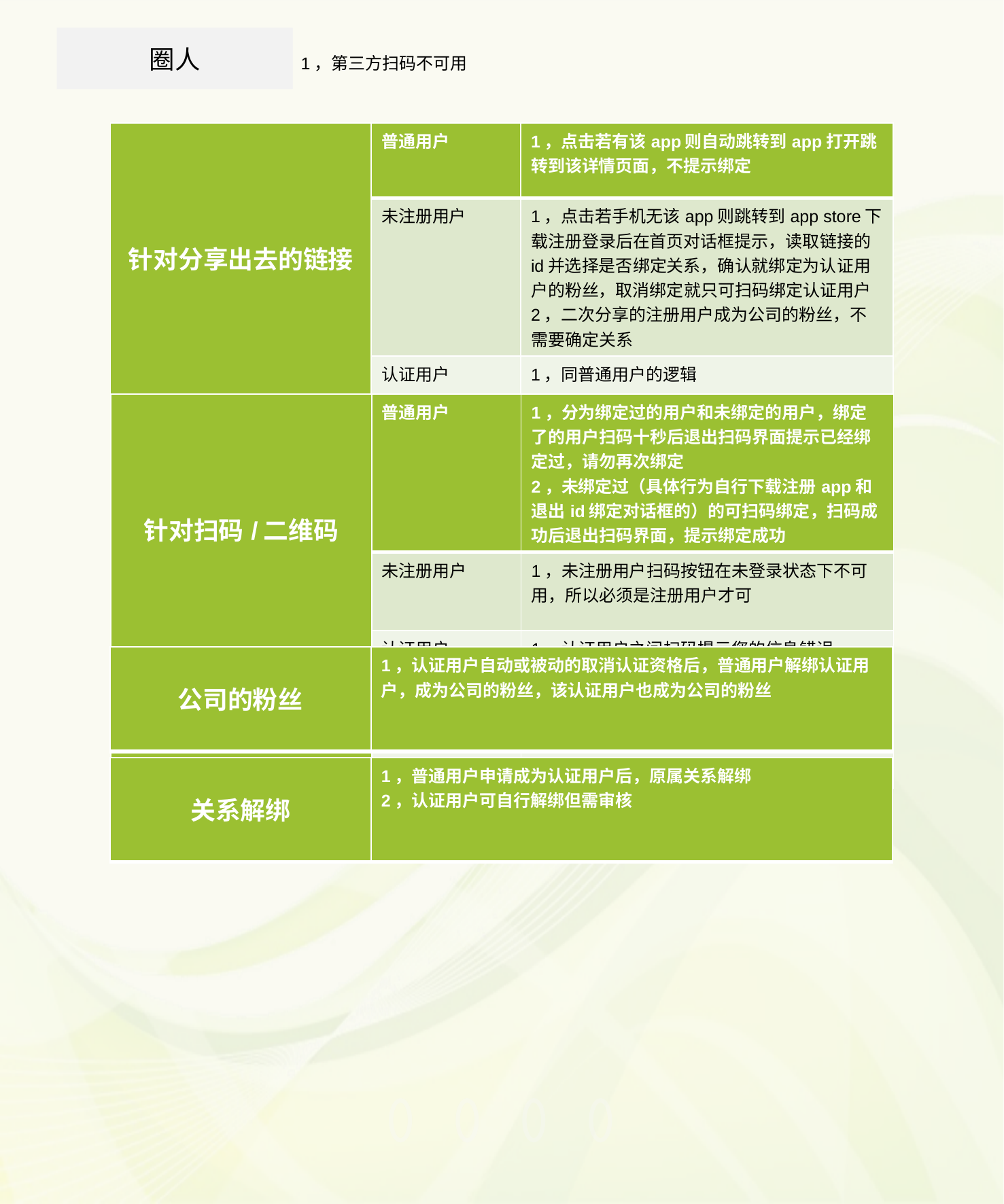

圈人

1，第三方扫码不可用

| 针对分享出去的链接 | 普通用户 | 1，点击若有该app则自动跳转到app打开跳转到该详情页面，不提示绑定 |
| --- | --- | --- |
|  | 未注册用户 | 1，点击若手机无该app则跳转到app store下载注册登录后在首页对话框提示，读取链接的id并选择是否绑定关系，确认就绑定为认证用户的粉丝，取消绑定就只可扫码绑定认证用户 2，二次分享的注册用户成为公司的粉丝，不需要确定关系 |
|  | 认证用户 | 1，同普通用户的逻辑 |
| 针对扫码/二维码 | 普通用户 | 1，分为绑定过的用户和未绑定的用户，绑定了的用户扫码十秒后退出扫码界面提示已经绑定过，请勿再次绑定 2，未绑定过（具体行为自行下载注册app和退出id绑定对话框的）的可扫码绑定，扫码成功后退出扫码界面，提示绑定成功 |
| --- | --- | --- |
|  | 未注册用户 | 1，未注册用户扫码按钮在未登录状态下不可用，所以必须是注册用户才可 |
|  | 认证用户 | 1，认证用户之间扫码提示您的信息错误 |
| 公司的粉丝 | 1，认证用户自动或被动的取消认证资格后，普通用户解绑认证用户，成为公司的粉丝，该认证用户也成为公司的粉丝 |
| --- | --- |
| 关系解绑 | 1，普通用户申请成为认证用户后，原属关系解绑 2，认证用户可自行解绑但需审核 |
| --- | --- |